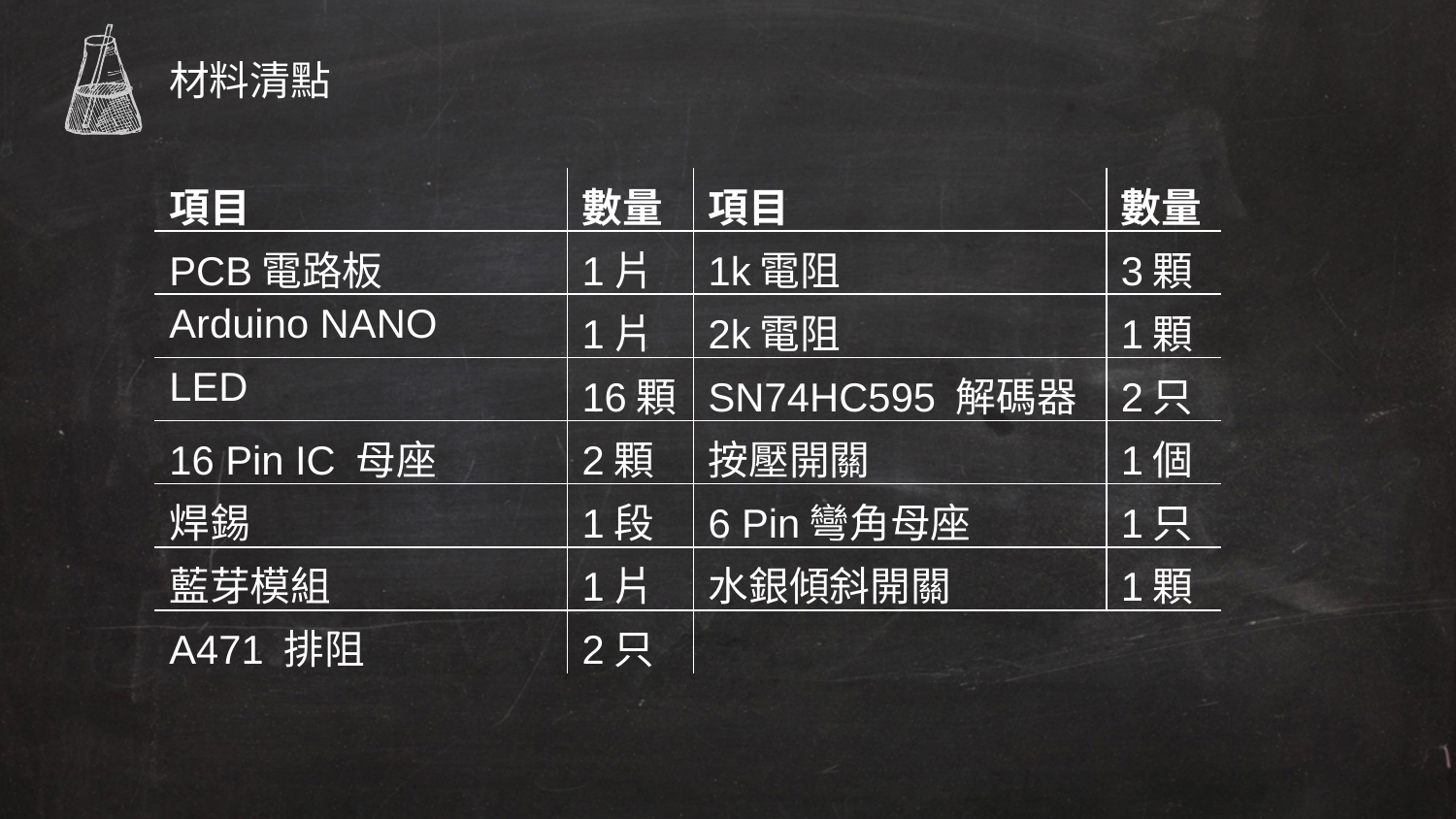

材料清點
| 項目 | 數量 | 項目 | 數量 |
| --- | --- | --- | --- |
| PCB電路板 | 1片 | 1k電阻 | 3顆 |
| Arduino NANO | 1片 | 2k電阻 | 1顆 |
| LED | 16顆 | SN74HC595 解碼器 | 2只 |
| 16 Pin IC 母座 | 2顆 | 按壓開關 | 1個 |
| 焊錫 | 1段 | 6 Pin彎角母座 | 1只 |
| 藍芽模組 | 1片 | 水銀傾斜開關 | 1顆 |
| A471 排阻 | 2只 |  |  |